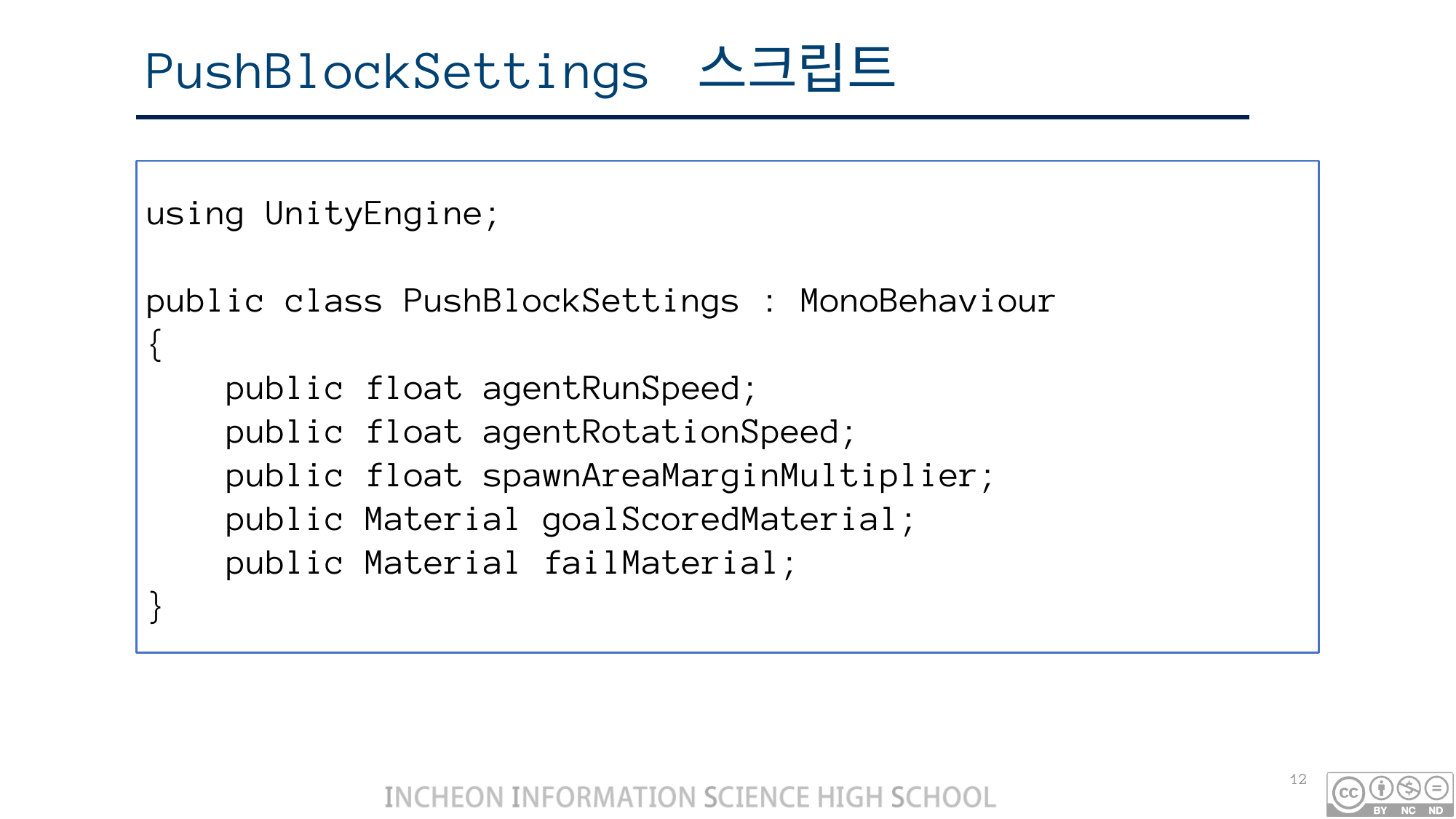

# PushBlockSettings 스크립트
using UnityEngine;

public class PushBlockSettings : MonoBehaviour
{
    public float agentRunSpeed;
    public float agentRotationSpeed;
    public float spawnAreaMarginMultiplier;
    public Material goalScoredMaterial;
    public Material failMaterial;
}
12